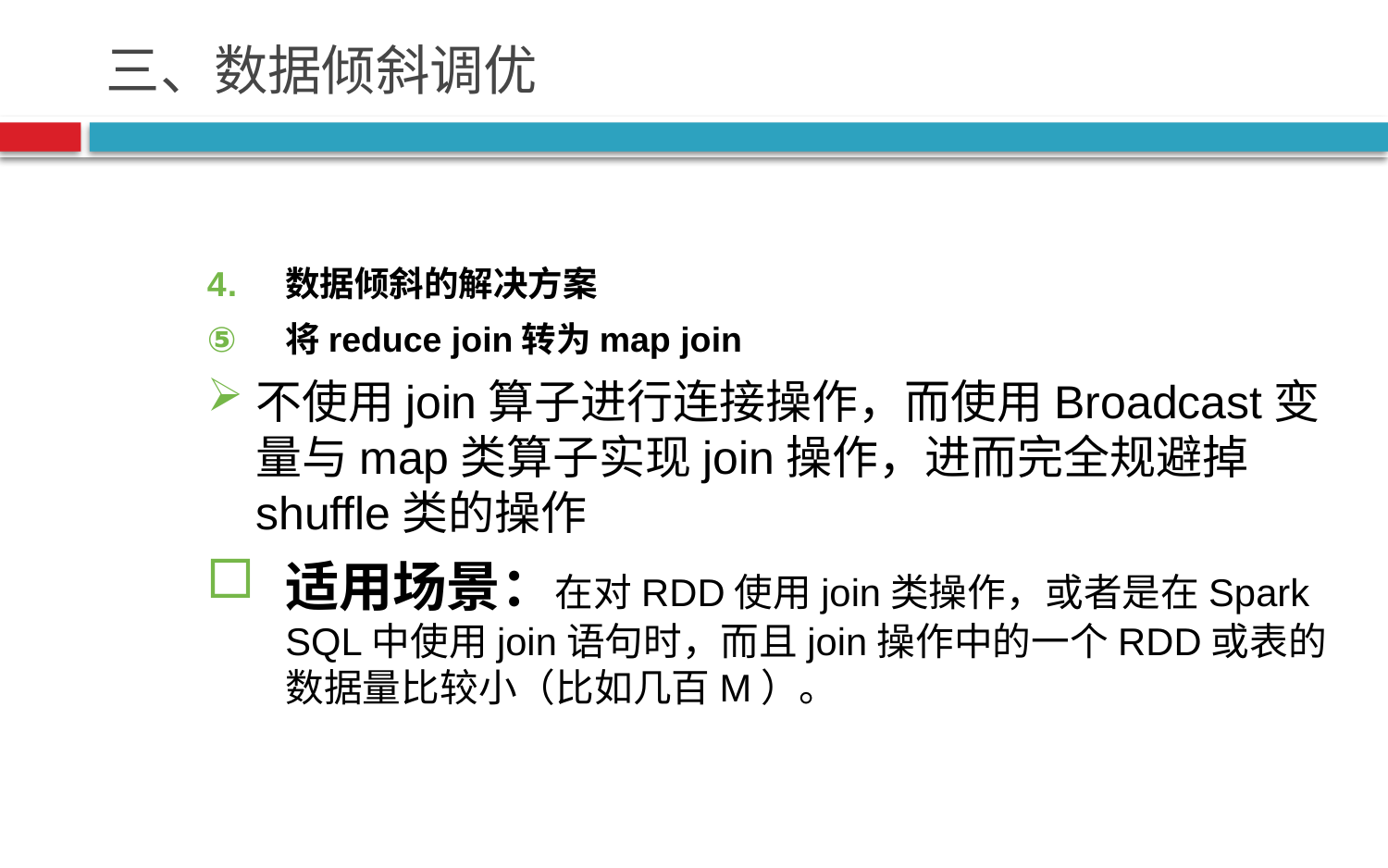

# 三、数据倾斜调优
数据倾斜的解决方案
将reduce join转为map join
不使用join算子进行连接操作，而使用Broadcast变量与map类算子实现join操作，进而完全规避掉shuffle类的操作
适用场景：在对RDD使用join类操作，或者是在Spark SQL中使用join语句时，而且join操作中的一个RDD或表的数据量比较小（比如几百M）。